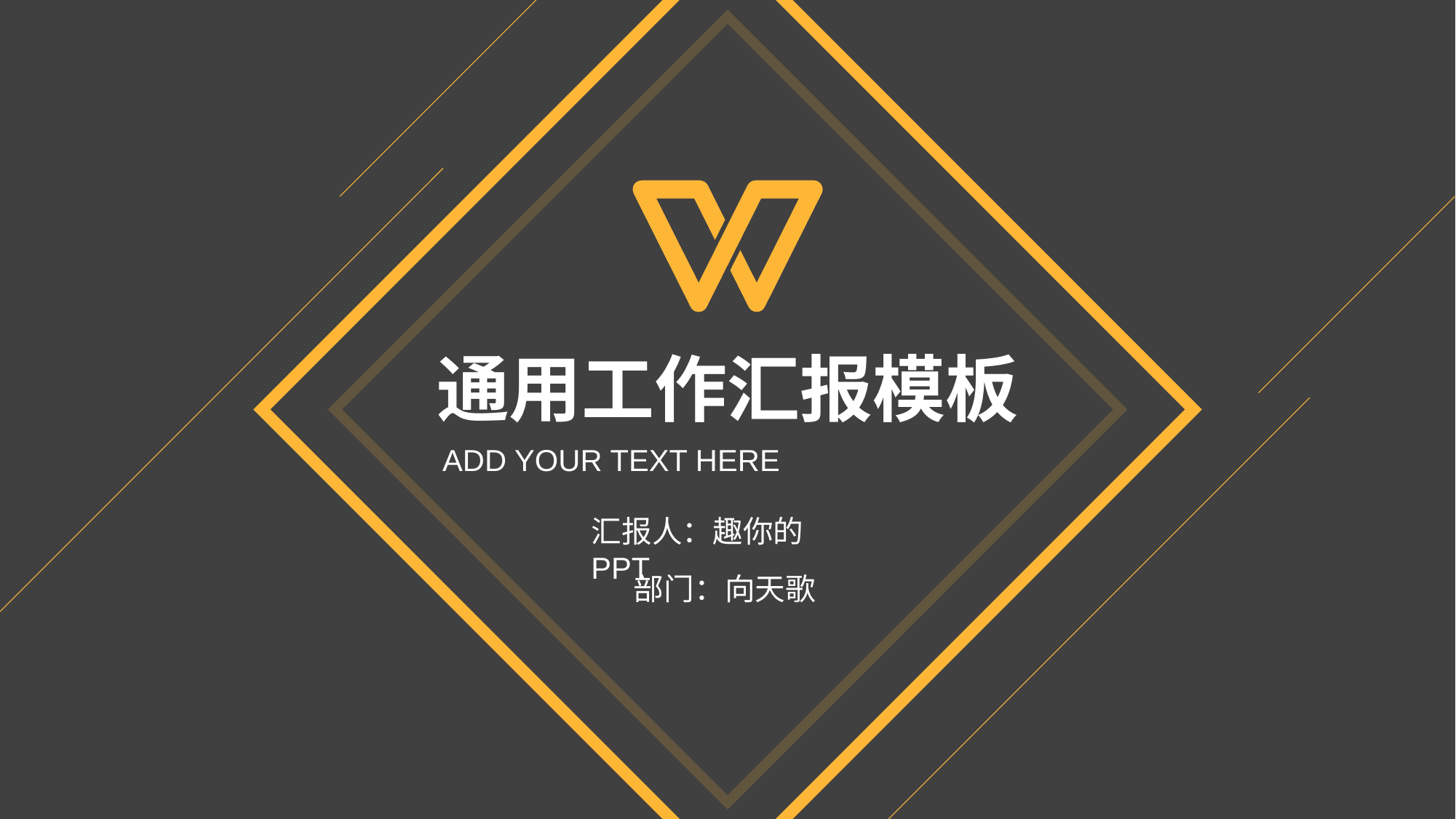

通用工作汇报模板
ADD YOUR TEXT HERE
汇报人：趣你的PPT
部门：向天歌